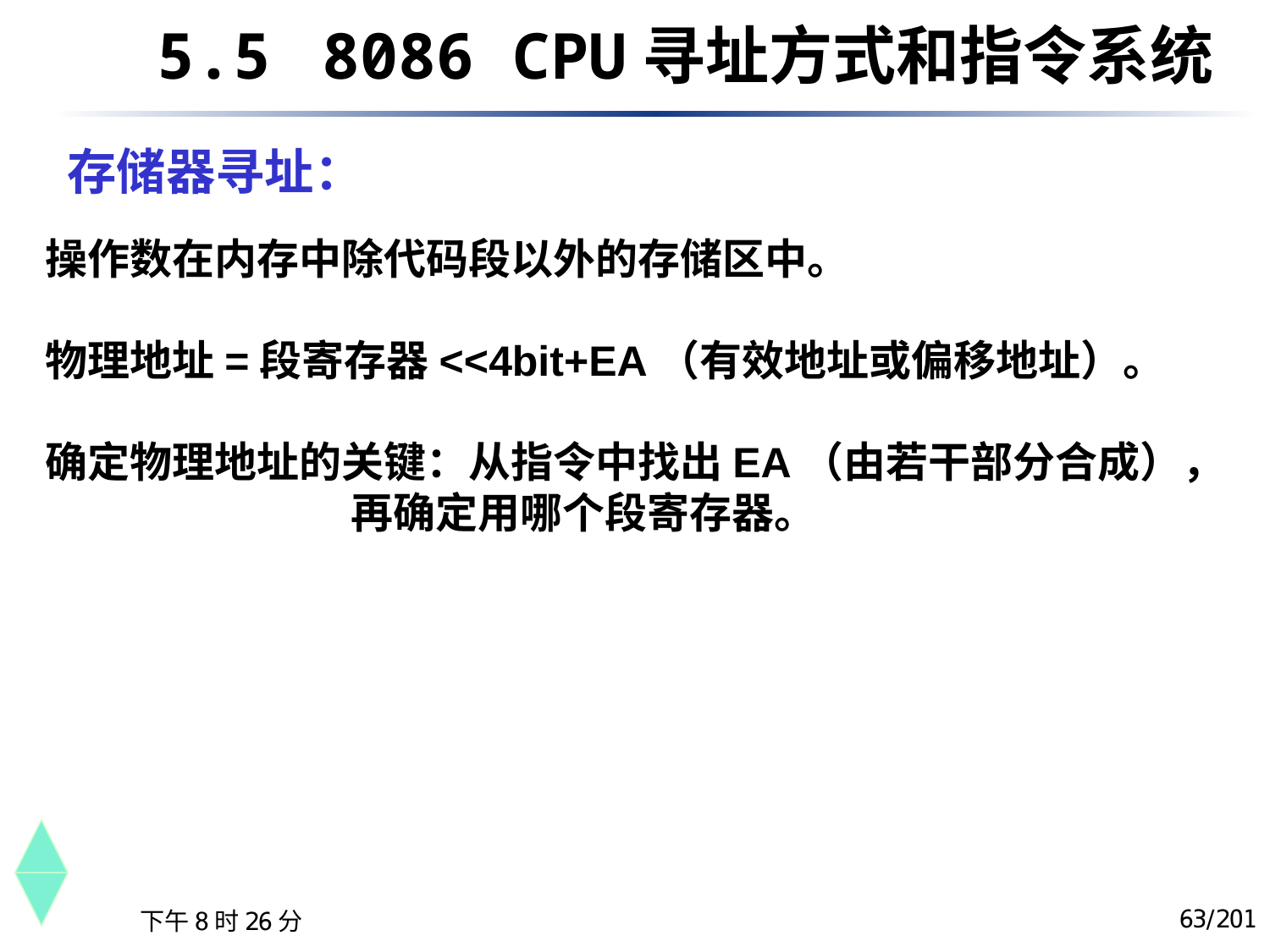

5.5	 8086 CPU寻址方式和指令系统
# 存储器寻址：
操作数在内存中除代码段以外的存储区中。

物理地址=段寄存器<<4bit+EA（有效地址或偏移地址）。

确定物理地址的关键：从指令中找出EA（由若干部分合成），
                               再确定用哪个段寄存器。
63/201
下午8时26分